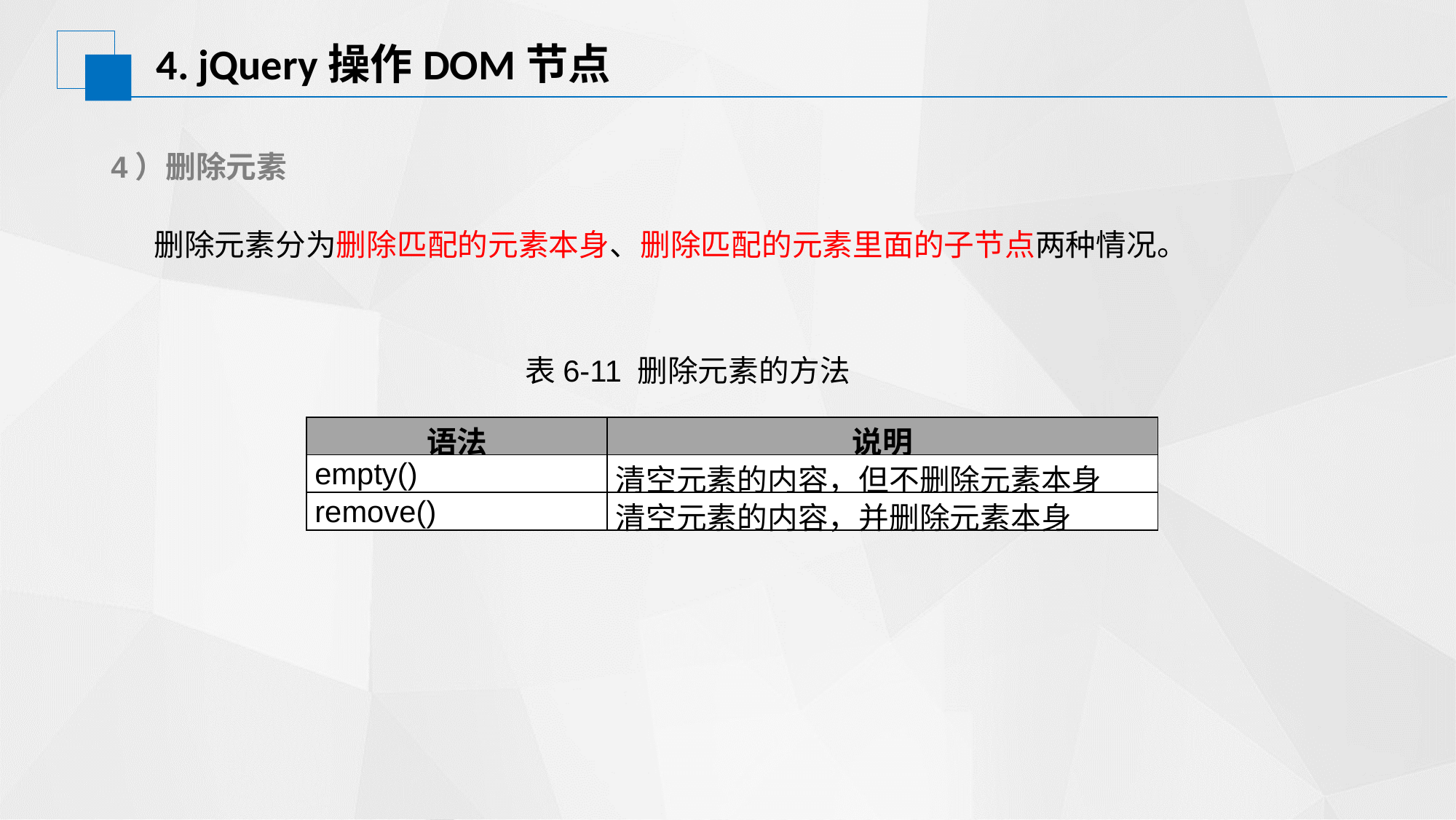

# 4. jQuery操作DOM节点
4）删除元素
删除元素分为删除匹配的元素本身、删除匹配的元素里面的子节点两种情况。
表6-11 删除元素的方法
| 语法 | 说明 |
| --- | --- |
| empty() | 清空元素的内容，但不删除元素本身 |
| remove() | 清空元素的内容，并删除元素本身 |